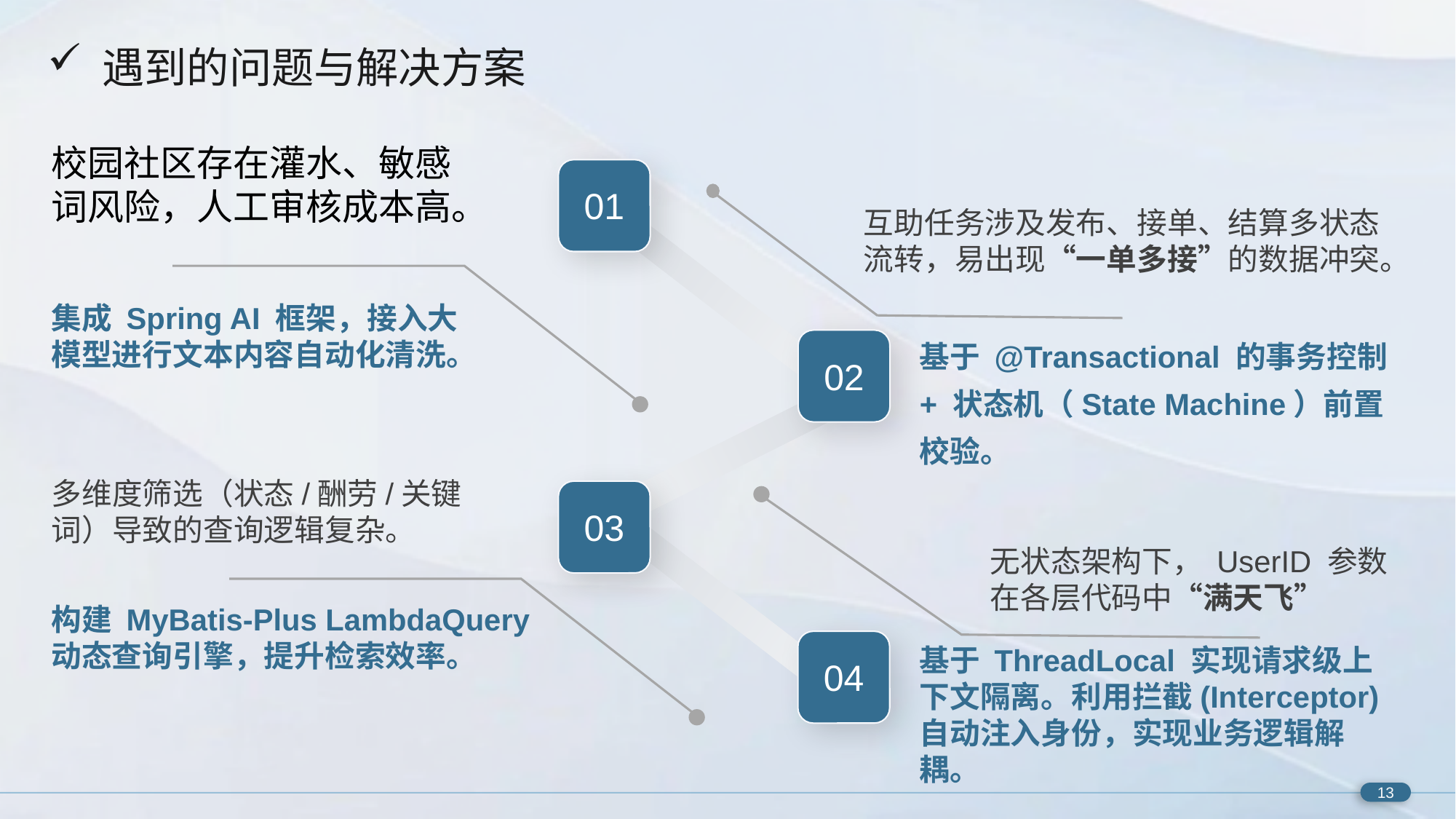

遇到的问题与解决方案
校园社区存在灌水、敏感词风险，人工审核成本高。

01

互助任务涉及发布、接单、结算多状态流转，易出现“一单多接”的数据冲突。

集成 Spring AI 框架，接入大模型进行文本内容自动化清洗。
基于 @Transactional 的事务控制 + 状态机（State Machine）前置校验。

02

多维度筛选（状态/酬劳/关键词）导致的查询逻辑复杂。

03

无状态架构下， UserID 参数在各层代码中“满天飞”

构建 MyBatis-Plus LambdaQuery 动态查询引擎，提升检索效率。

04
基于 ThreadLocal 实现请求级上下文隔离。利用拦截(Interceptor)自动注入身份，实现业务逻辑解耦。